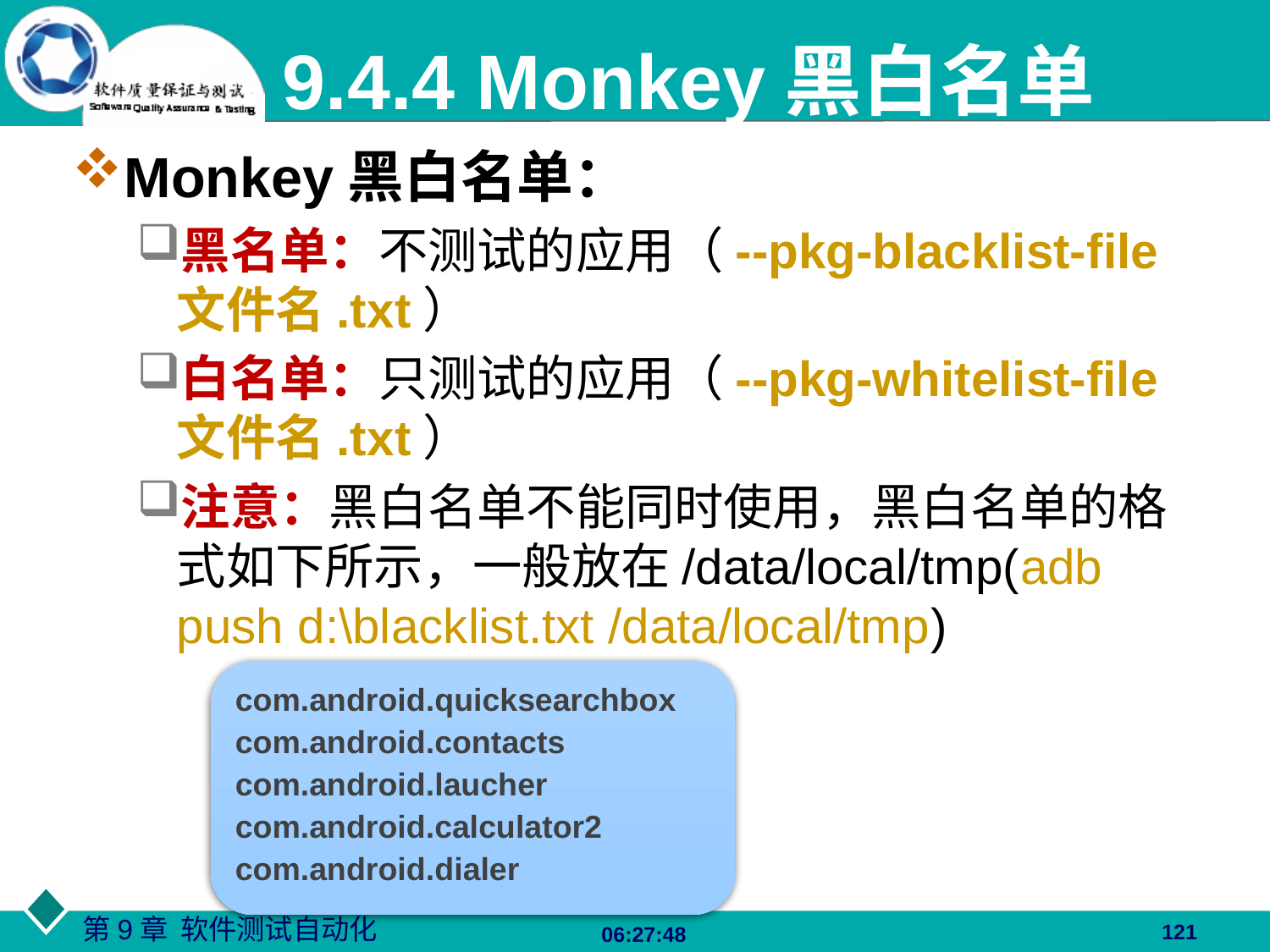

# 9.4.4 Monkey黑白名单
Monkey黑白名单：
黑名单：不测试的应用（--pkg-blacklist-file 文件名.txt）
白名单：只测试的应用（--pkg-whitelist-file 文件名.txt）
注意：黑白名单不能同时使用，黑白名单的格式如下所示，一般放在/data/local/tmp(adb push d:\blacklist.txt /data/local/tmp)
com.android.quicksearchbox
com.android.contacts
com.android.laucher
com.android.calculator2
com.android.dialer
121
06:27:48